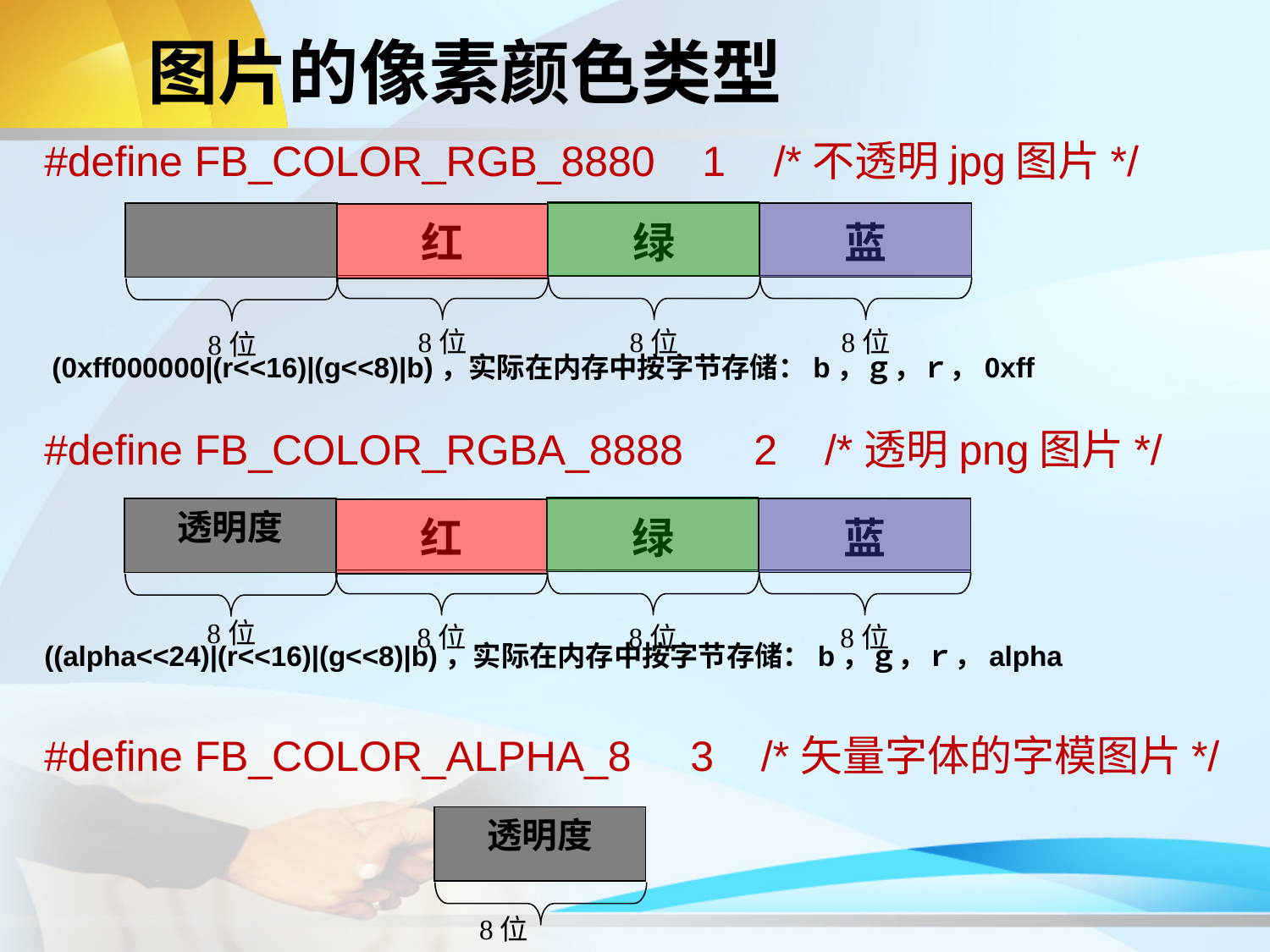

# 图片的像素颜色类型
#define FB_COLOR_RGB_8880    1    /*不透明jpg图片*/

 (0xff000000|(r<<16)|(g<<8)|b)，实际在内存中按字节存储：b，ｇ，ｒ，0xff

#define FB_COLOR_RGBA_8888      2    /*透明png图片*/

((alpha<<24)|(r<<16)|(g<<8)|b)，实际在内存中按字节存储：b，ｇ，ｒ，alpha

#define FB_COLOR_ALPHA_8     3    /*矢量字体的字模图片*/

| 红 | 绿 | 蓝 |
| --- | --- | --- |

8位
8位
8位
8位

透明度
| 红 | 绿 | 蓝 |
| --- | --- | --- |

8位
8位
8位
8位

透明度
8位